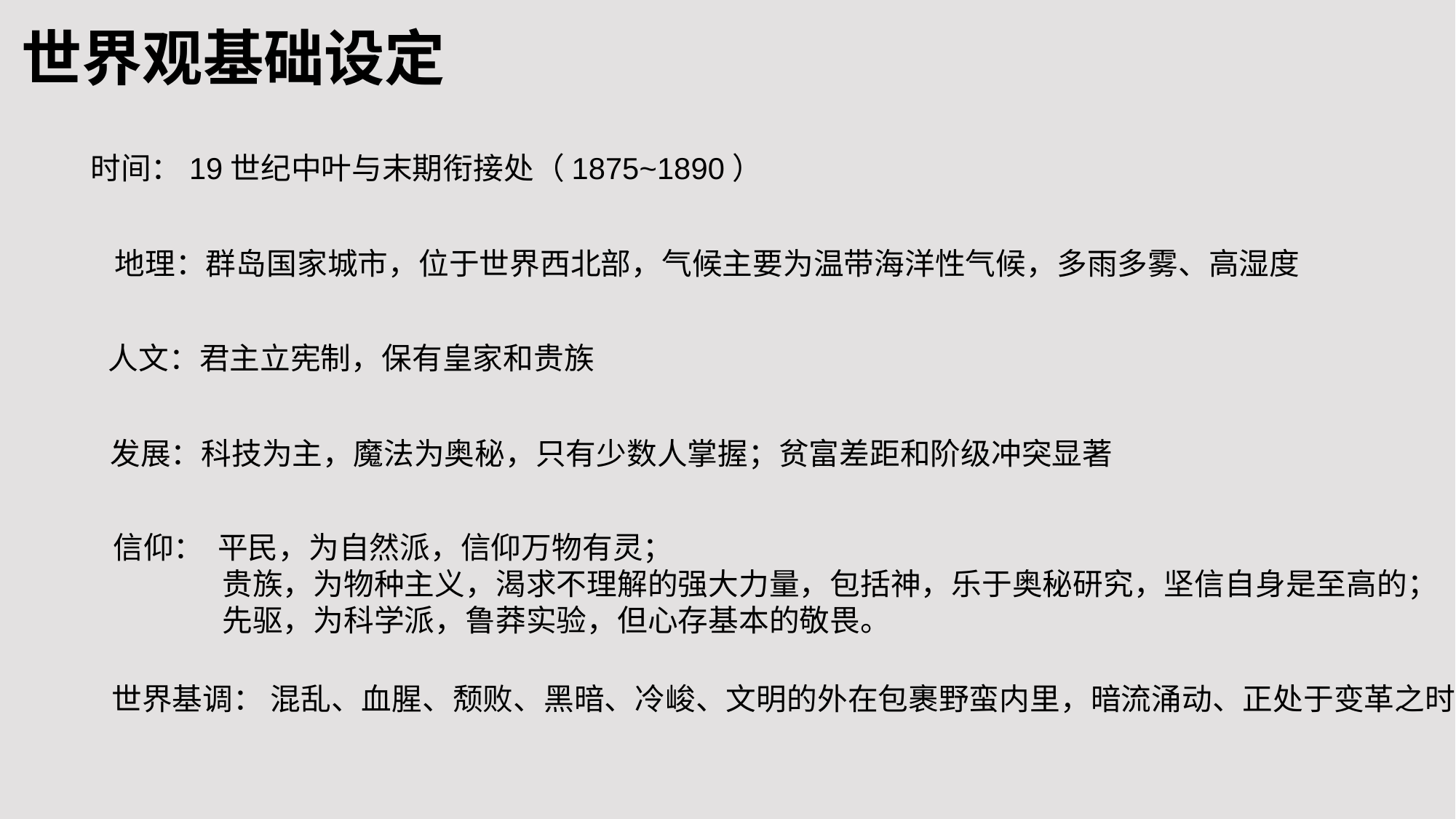

世界观基础设定
时间：19世纪中叶与末期衔接处（1875~1890）
地理：群岛国家城市，位于世界西北部，气候主要为温带海洋性气候，多雨多雾、高湿度
人文：君主立宪制，保有皇家和贵族
发展：科技为主，魔法为奥秘，只有少数人掌握；贫富差距和阶级冲突显著
信仰：  平民，为自然派，信仰万物有灵；
	贵族，为物种主义，渴求不理解的强大力量，包括神，乐于奥秘研究，坚信自身是至高的；
	先驱，为科学派，鲁莽实验，但心存基本的敬畏。
世界基调： 混乱、血腥、颓败、黑暗、冷峻、文明的外在包裹野蛮内里，暗流涌动、正处于变革之时